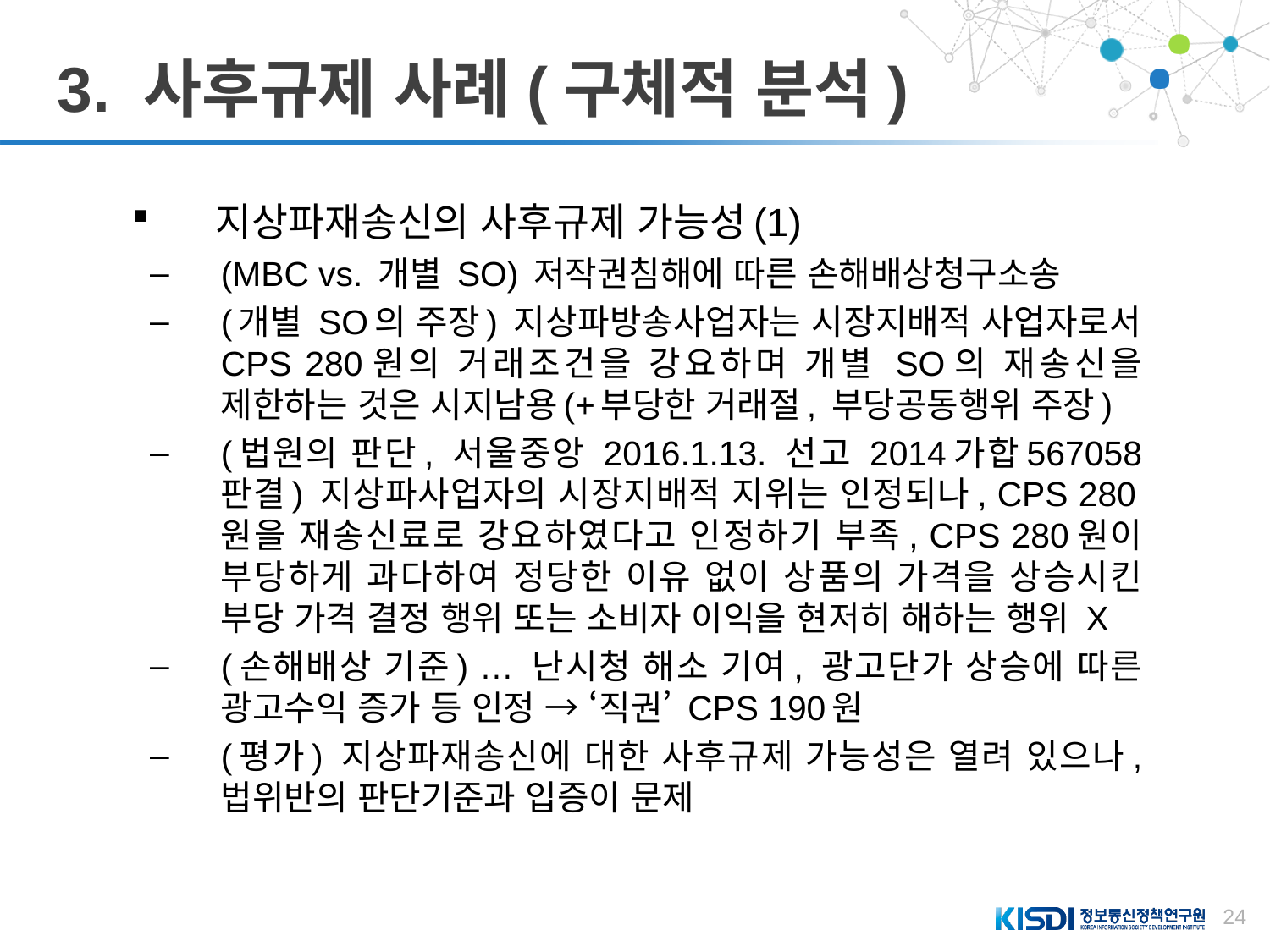

# 3. 사후규제 사례(구체적 분석)
지상파재송신의 사후규제 가능성(1)
(MBC vs. 개별 SO) 저작권침해에 따른 손해배상청구소송
(개별 SO의 주장) 지상파방송사업자는 시장지배적 사업자로서 CPS 280원의 거래조건을 강요하며 개별 SO의 재송신을 제한하는 것은 시지남용(+부당한 거래절, 부당공동행위 주장)
(법원의 판단, 서울중앙 2016.1.13. 선고 2014가합567058 판결) 지상파사업자의 시장지배적 지위는 인정되나, CPS 280원을 재송신료로 강요하였다고 인정하기 부족, CPS 280원이 부당하게 과다하여 정당한 이유 없이 상품의 가격을 상승시킨 부당 가격 결정 행위 또는 소비자 이익을 현저히 해하는 행위 X
(손해배상 기준) … 난시청 해소 기여, 광고단가 상승에 따른 광고수익 증가 등 인정 → ‘직권’ CPS 190원
(평가) 지상파재송신에 대한 사후규제 가능성은 열려 있으나, 법위반의 판단기준과 입증이 문제

24